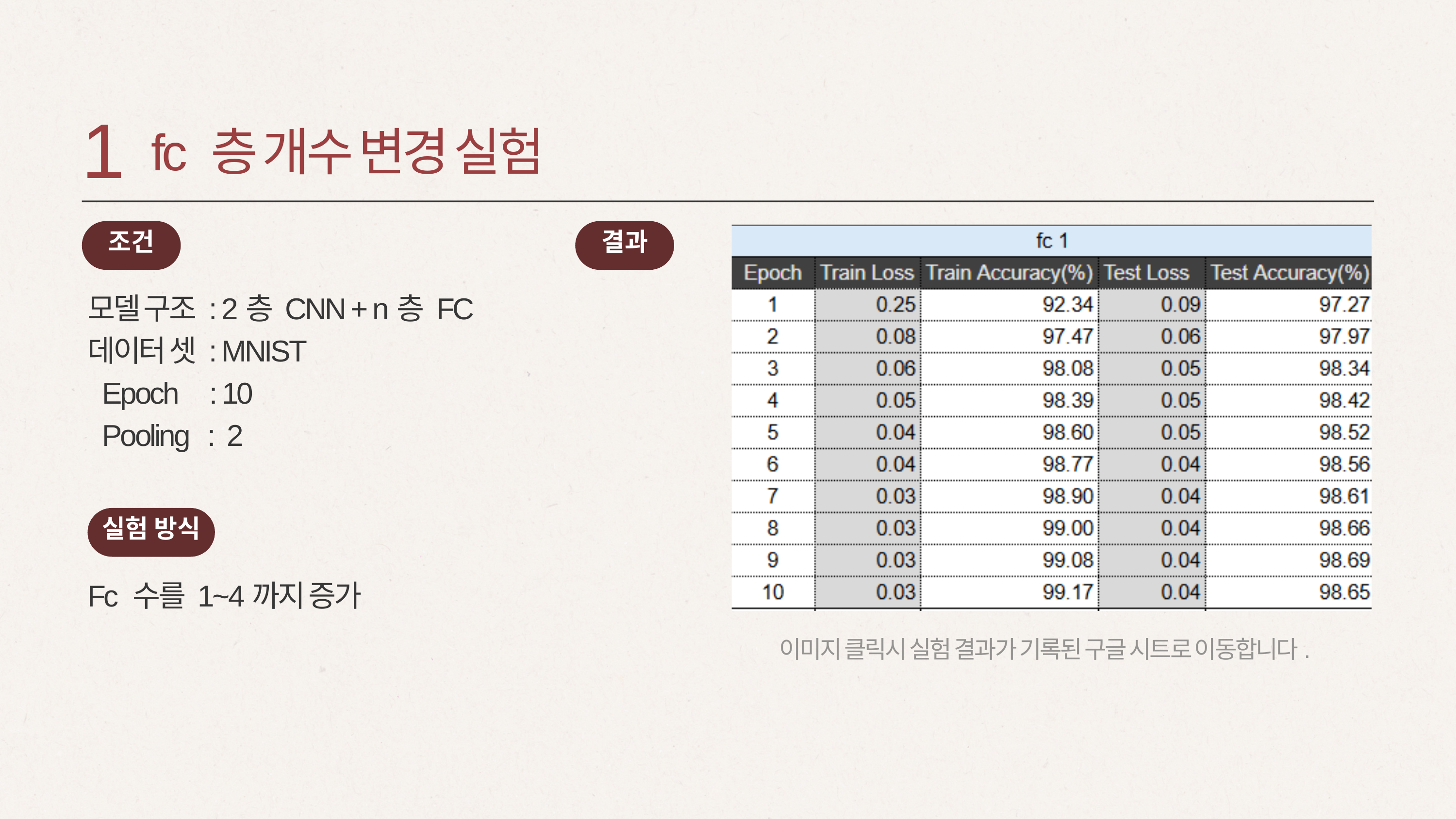

1
fc 층 개수 변경 실험

조건

결과

모델 구조 : 2층 CNN + n층 FC
데이터 셋 : MNIST
  Epoch     : 10
  Pooling   :  2

실험 방식
Fc 수를 1~4까지 증가
이미지 클릭시 실험 결과가 기록된 구글 시트로 이동합니다.